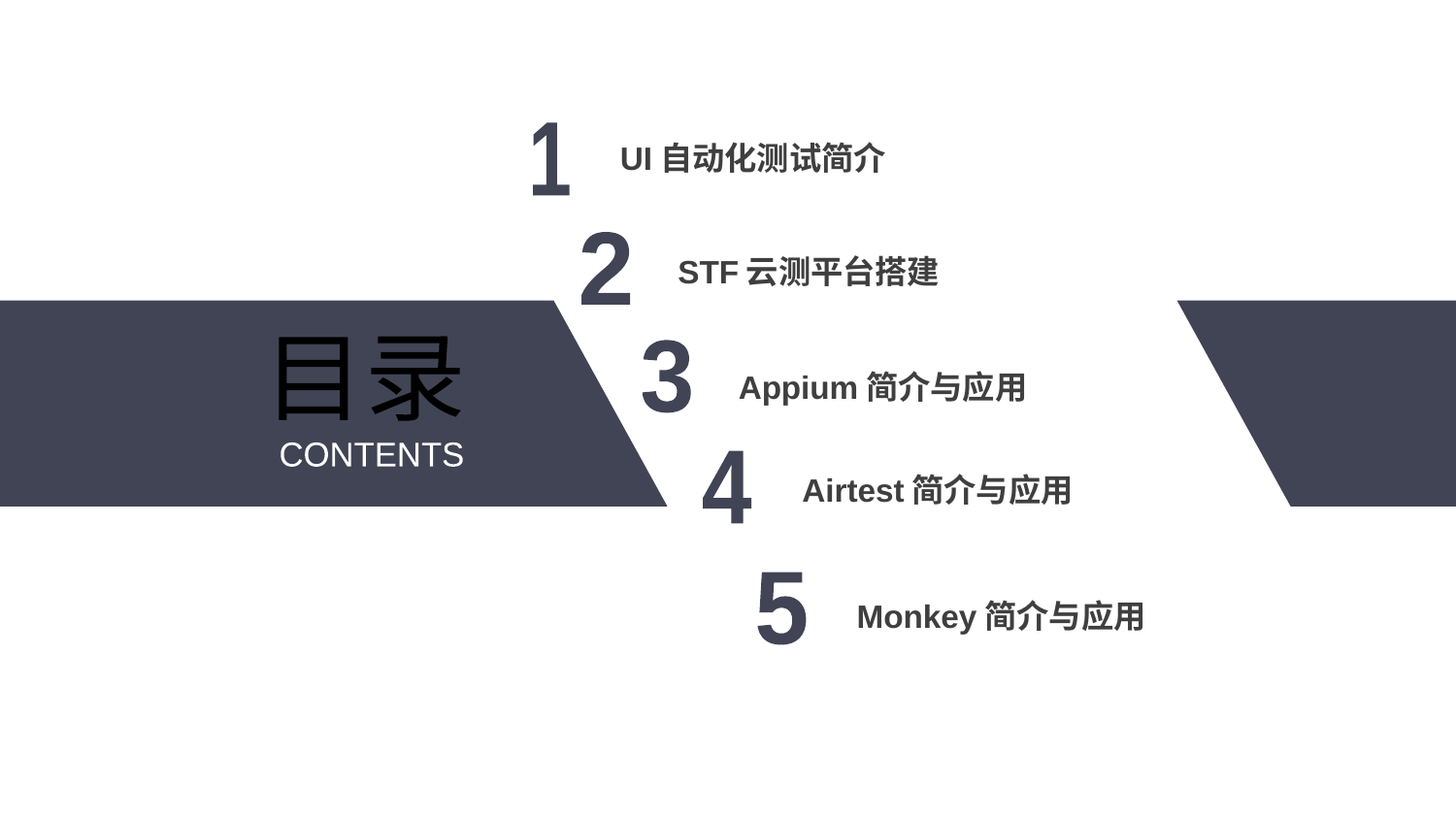

1
UI自动化测试简介
2
 STF云测平台搭建

目录
3
 Appium简介与应用
CONTENTS
4
Airtest简介与应用
5
Monkey简介与应用